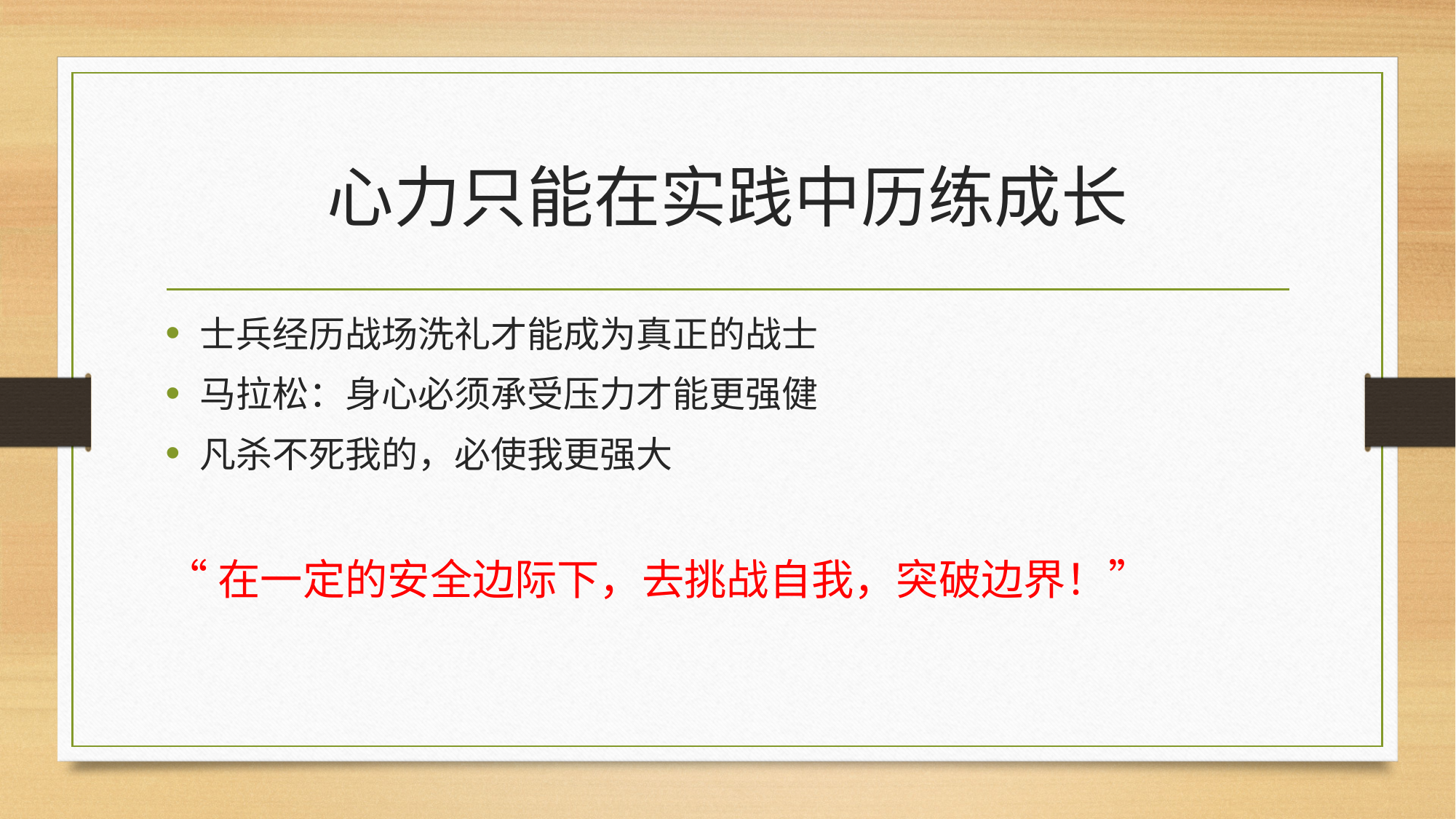

# 心力只能在实践中历练成长
士兵经历战场洗礼才能成为真正的战士
马拉松：身心必须承受压力才能更强健
凡杀不死我的，必使我更强大

“在一定的安全边际下，去挑战自我，突破边界！”